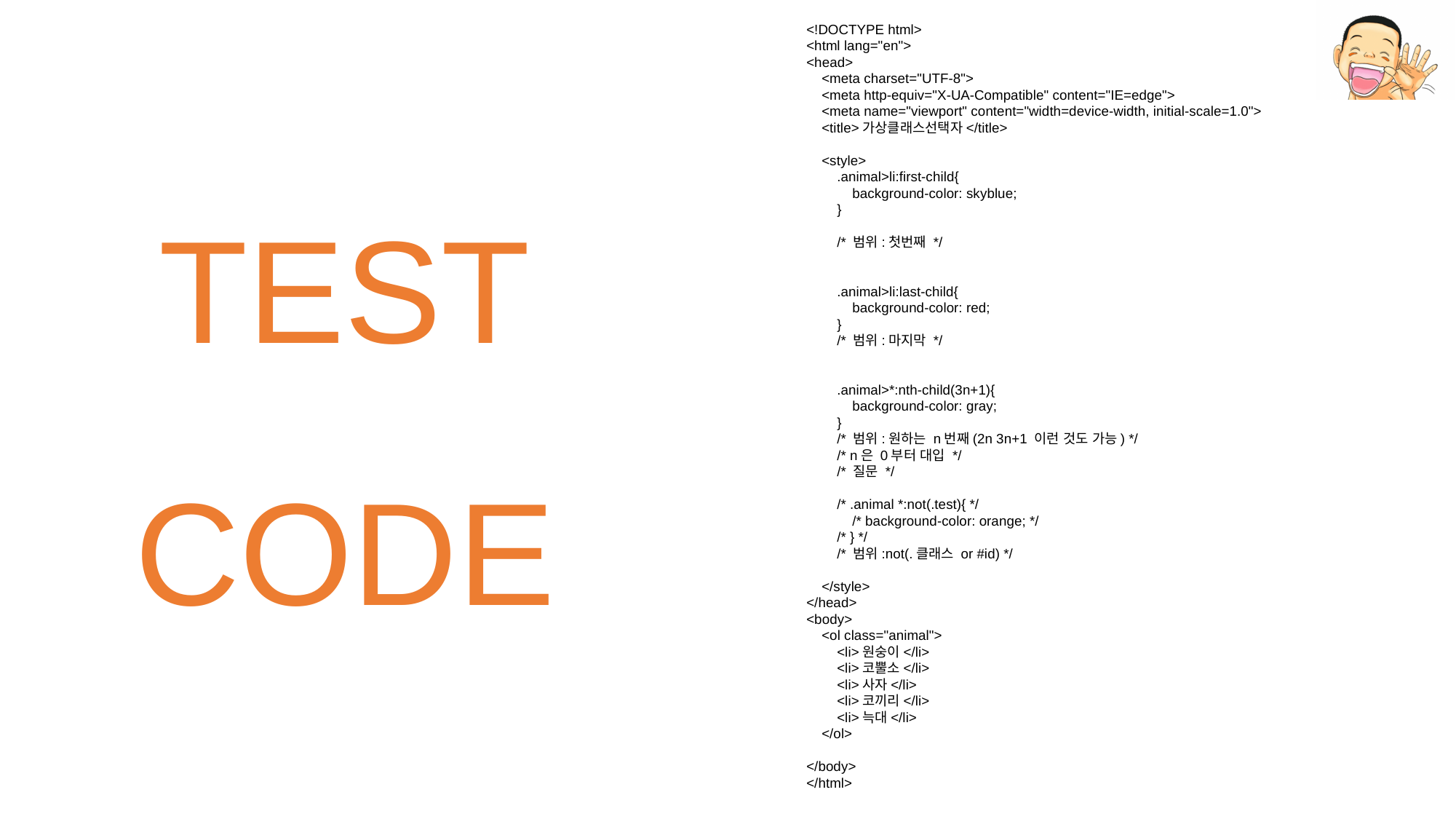

<!DOCTYPE html>
<html lang="en">
<head>
    <meta charset="UTF-8">
    <meta http-equiv="X-UA-Compatible" content="IE=edge">
    <meta name="viewport" content="width=device-width, initial-scale=1.0">
    <title>가상클래스선택자</title>

    <style>
        .animal>li:first-child{
            background-color: skyblue;
        }

        /* 범위:첫번째 */

        .animal>li:last-child{
            background-color: red;
        }
        /* 범위:마지막 */

        .animal>*:nth-child(3n+1){
            background-color: gray;
        }
        /* 범위:원하는 n번째(2n 3n+1 이런 것도 가능) */
        /* n은 0부터 대입 */
        /* 질문 */

        /* .animal *:not(.test){ */
            /* background-color: orange; */
        /* } */
        /* 범위:not(.클래스 or #id) */

    </style>
</head>
<body>
    <ol class="animal">
        <li>원숭이</li>
        <li>코뿔소</li>
        <li>사자</li>
        <li>코끼리</li>
        <li>늑대</li>
    </ol>

</body>
</html>
TEST
CODE